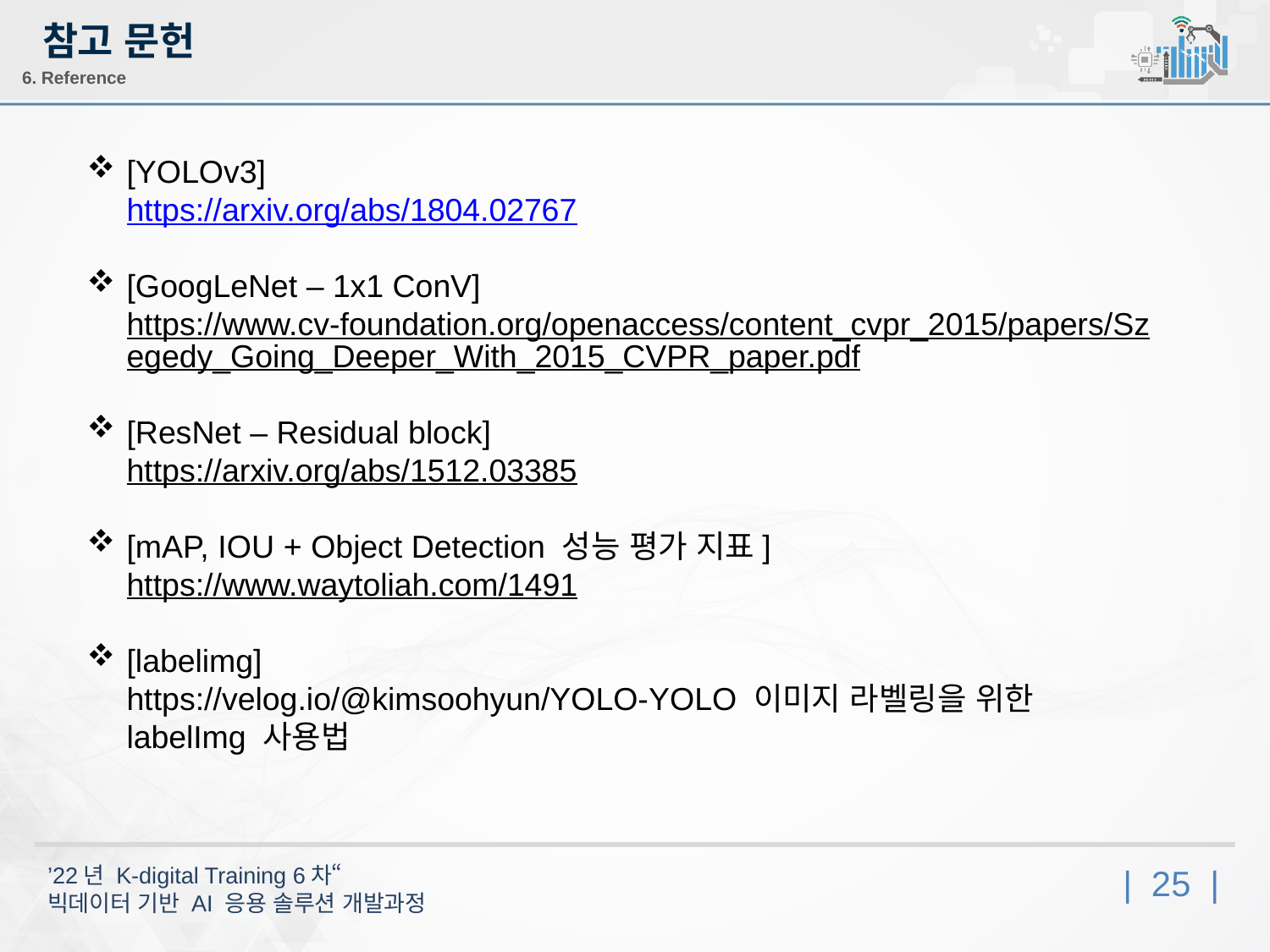

참고 문헌
6. Reference
[YOLOv3]
https://arxiv.org/abs/1804.02767
[GoogLeNet – 1x1 ConV]
https://www.cv-foundation.org/openaccess/content_cvpr_2015/papers/Szegedy_Going_Deeper_With_2015_CVPR_paper.pdf

[ResNet – Residual block]
https://arxiv.org/abs/1512.03385

[mAP, IOU + Object Detection 성능 평가 지표]
https://www.waytoliah.com/1491

[labelimg]
https://velog.io/@kimsoohyun/YOLO-YOLO 이미지 라벨링을 위한 labelImg 사용법